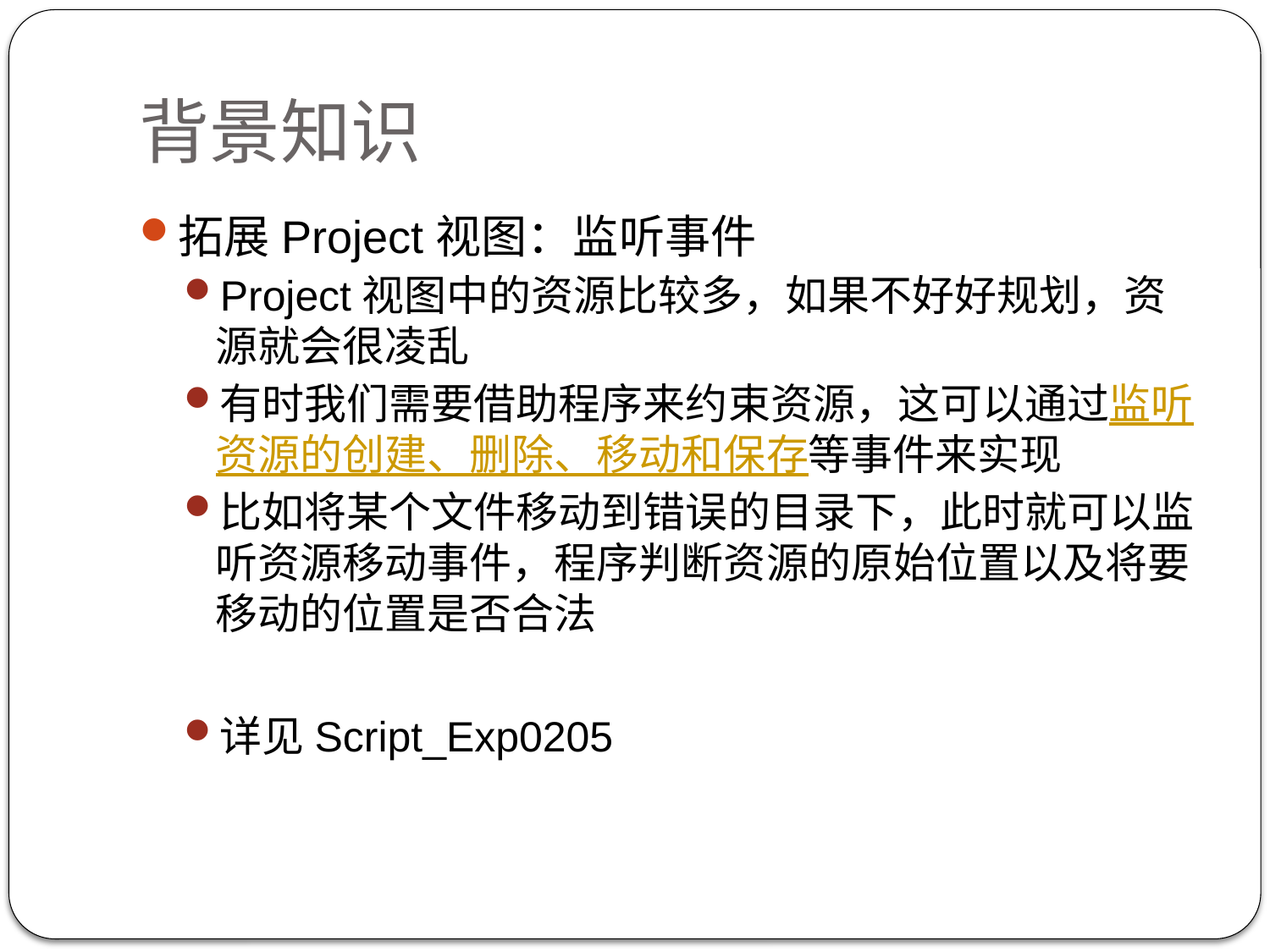

# 背景知识
拓展Project视图：监听事件
Project视图中的资源比较多，如果不好好规划，资源就会很凌乱
有时我们需要借助程序来约束资源，这可以通过监听资源的创建、删除、移动和保存等事件来实现
比如将某个文件移动到错误的目录下，此时就可以监听资源移动事件，程序判断资源的原始位置以及将要移动的位置是否合法

详见Script_Exp0205